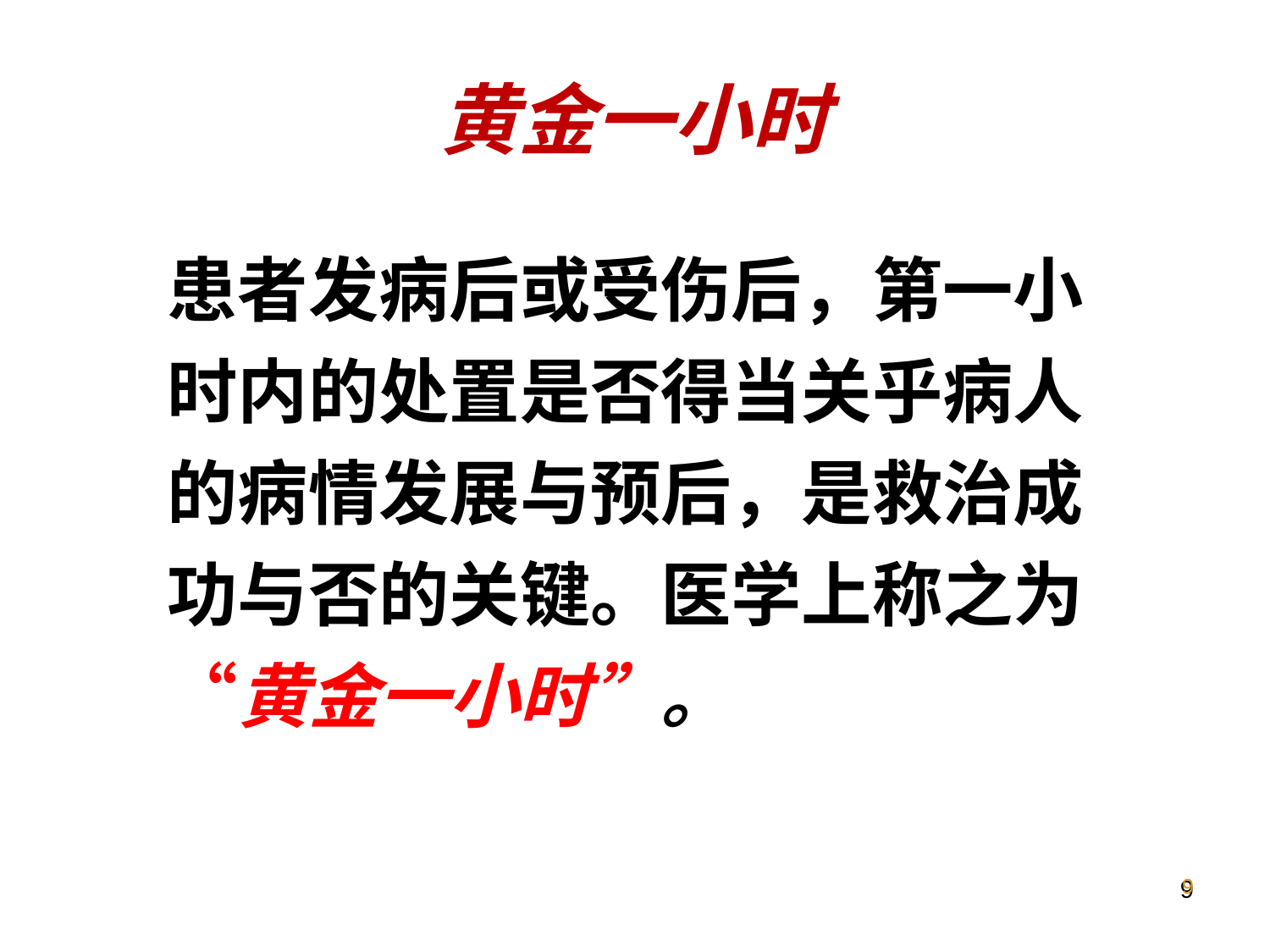

黄金一小时
患者发病后或受伤后，第一小时内的处置是否得当关乎病人的病情发展与预后，是救治成功与否的关键。医学上称之为“黄金一小时”。
9
9